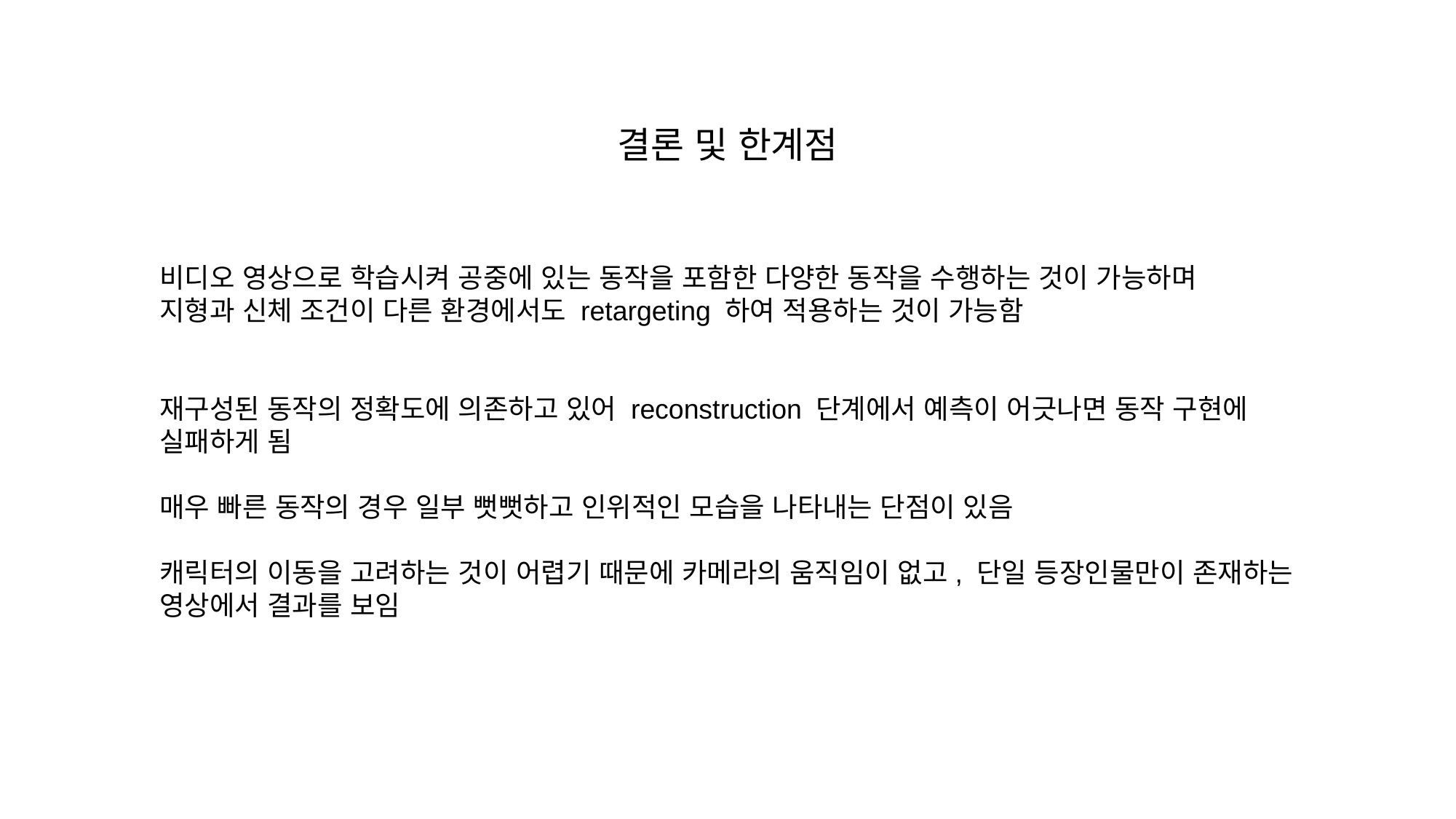

결론 및 한계점
비디오 영상으로 학습시켜 공중에 있는 동작을 포함한 다양한 동작을 수행하는 것이 가능하며
지형과 신체 조건이 다른 환경에서도 retargeting 하여 적용하는 것이 가능함

재구성된 동작의 정확도에 의존하고 있어 reconstruction 단계에서 예측이 어긋나면 동작 구현에 실패하게 됨

매우 빠른 동작의 경우 일부 뻣뻣하고 인위적인 모습을 나타내는 단점이 있음

캐릭터의 이동을 고려하는 것이 어렵기 때문에 카메라의 움직임이 없고, 단일 등장인물만이 존재하는 영상에서 결과를 보임